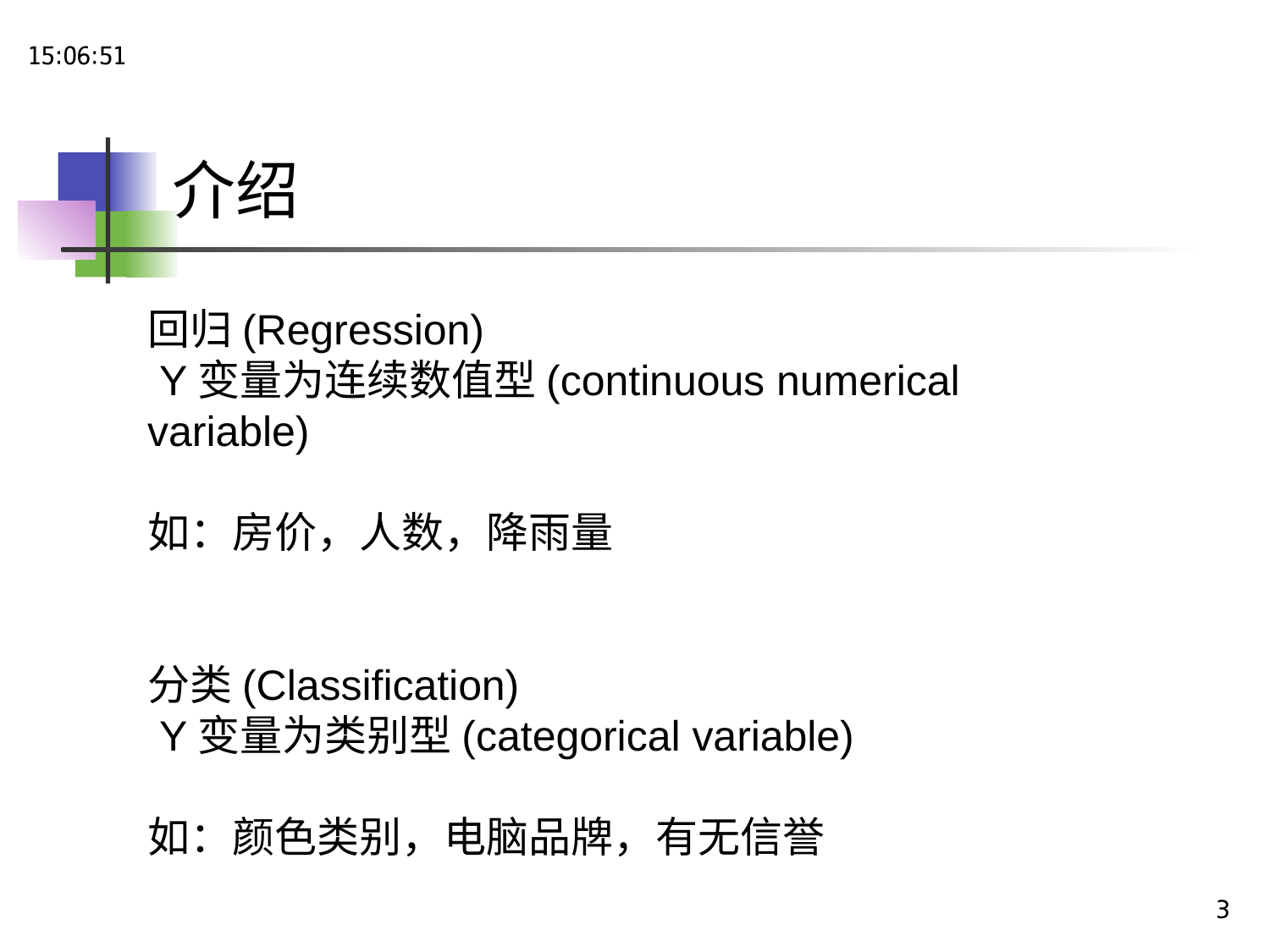

15:06:51
# 介绍
回归(Regression)
 Y变量为连续数值型(continuous numerical variable)

如：房价，人数，降雨量

分类(Classification)
 Y变量为类别型(categorical variable)

如：颜色类别，电脑品牌，有无信誉
3